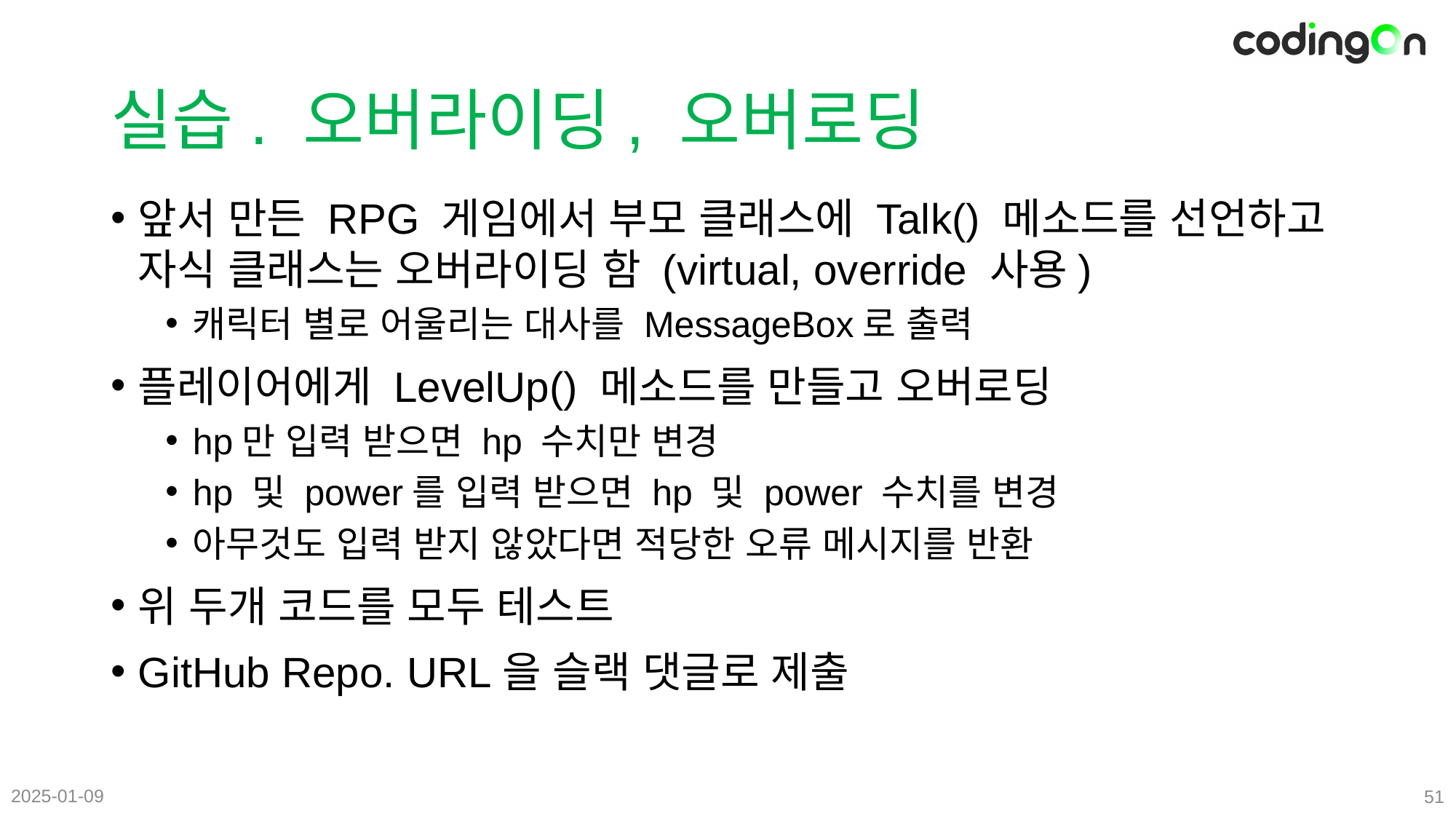

# 실습. 오버라이딩, 오버로딩
앞서 만든 RPG 게임에서 부모 클래스에 Talk() 메소드를 선언하고 자식 클래스는 오버라이딩 함 (virtual, override 사용)
캐릭터 별로 어울리는 대사를 MessageBox로 출력
플레이어에게 LevelUp() 메소드를 만들고 오버로딩
hp만 입력 받으면 hp 수치만 변경
hp 및 power를 입력 받으면 hp 및 power 수치를 변경
아무것도 입력 받지 않았다면 적당한 오류 메시지를 반환
위 두개 코드를 모두 테스트
GitHub Repo. URL을 슬랙 댓글로 제출
2025-01-09
51